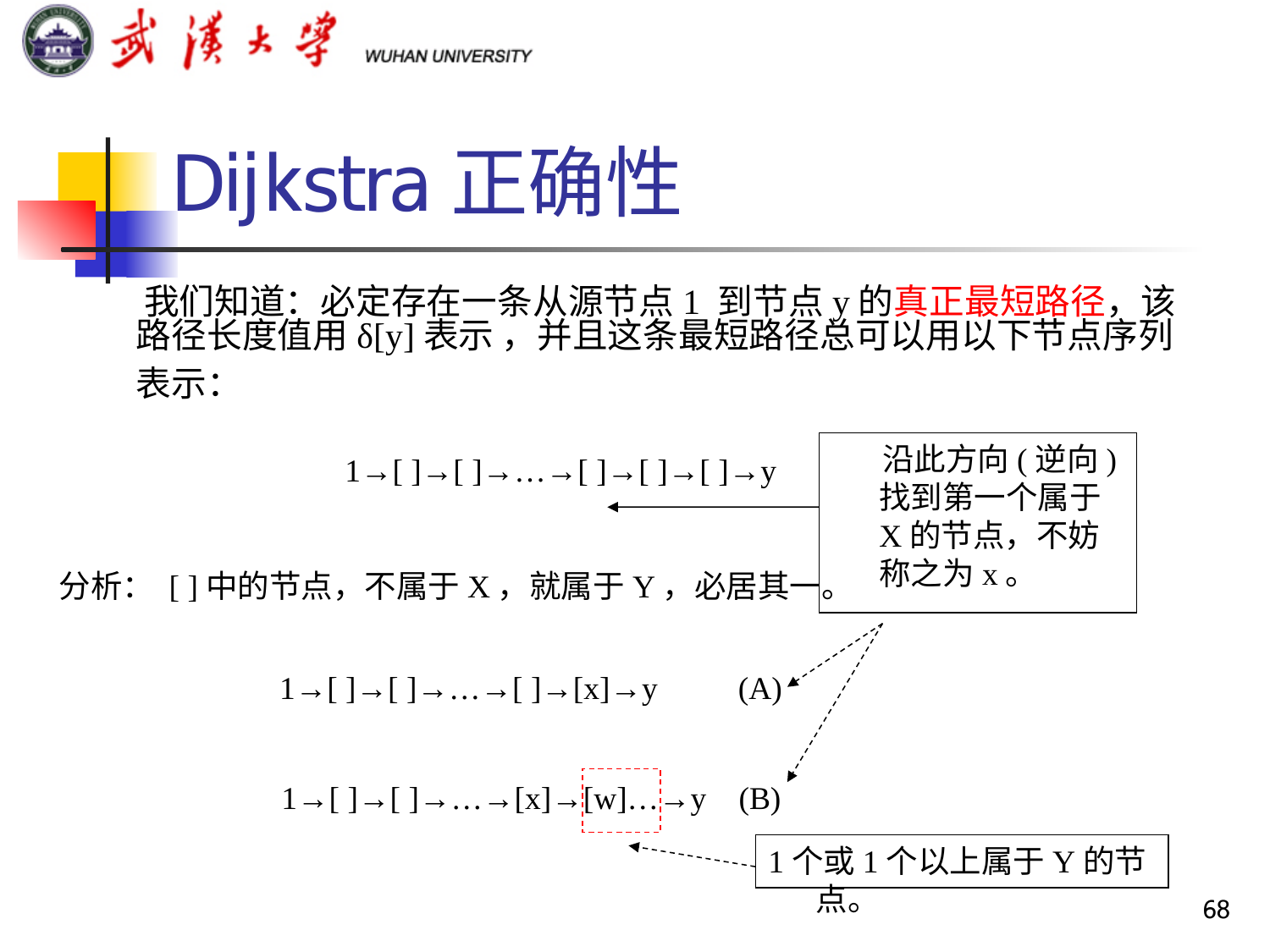

# Dijkstra正确性
      我们知道：必定存在一条从源节点1 到节点y的真正最短路径，该路径长度值用δ[y]表示 ，并且这条最短路径总可以用以下节点序列表示：
      沿此方向(逆向)找到第一个属于X的节点，不妨称之为x。
1→[ ]→[ ]→…→[ ]→[ ]→[ ]→y

分析： [ ]中的节点，不属于X，就属于Y，必居其一。

1→[ ]→[ ]→…→[ ]→[x]→y          (A)

1→[ ]→[ ]→…→[x]→[w]…→y    (B)
1个或1个以上属于Y的节点。

68